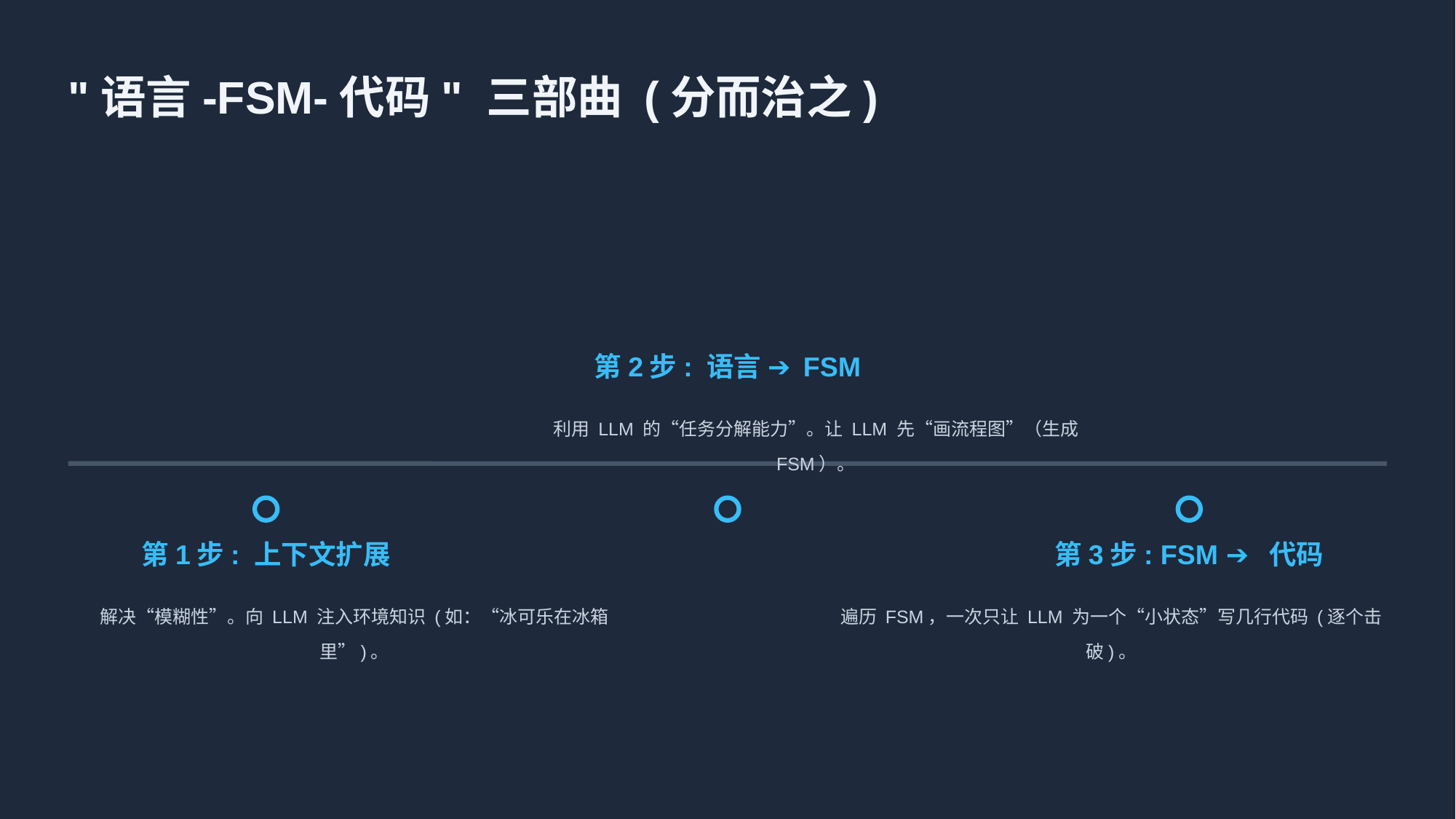

"语言-FSM-代码" 三部曲 (分而治之)
第2步: 语言 ➔ FSM
利用 LLM 的“任务分解能力”。让 LLM 先“画流程图”（生成 FSM）。

第1步: 上下文扩展
第3步: FSM ➔ 代码
解决“模糊性”。向 LLM 注入环境知识 (如：“冰可乐在冰箱里”)。
遍历 FSM，一次只让 LLM 为一个“小状态”写几行代码 (逐个击破)。